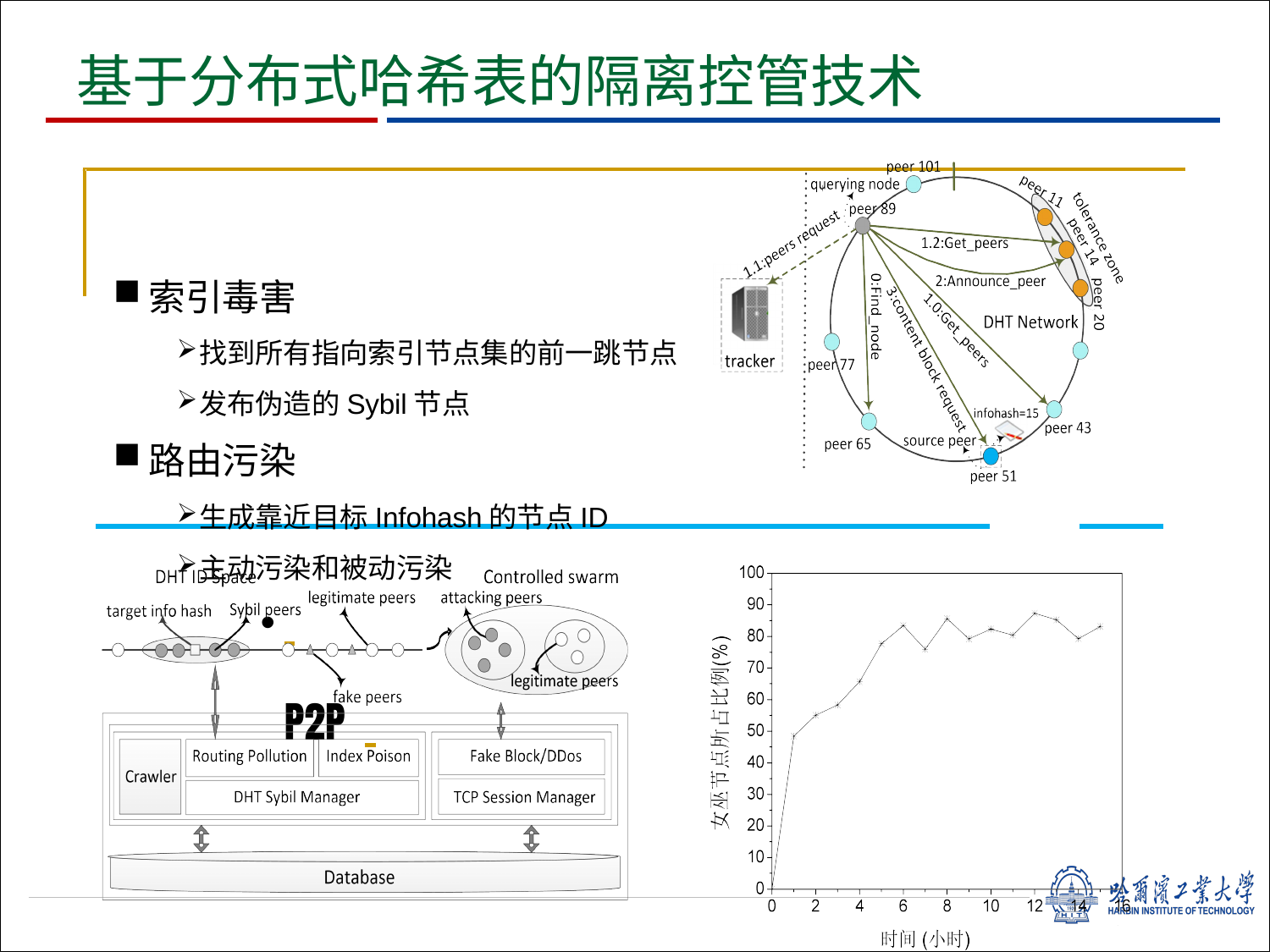

# 基于分布式哈希表的隔离控管技术

索引毒害
找到所有指向索引节点集的前一跳节点
发布伪造的Sybil节点
路由污染
生成靠近目标Infohash的节点ID
主动污染和被动污染
 	P2P